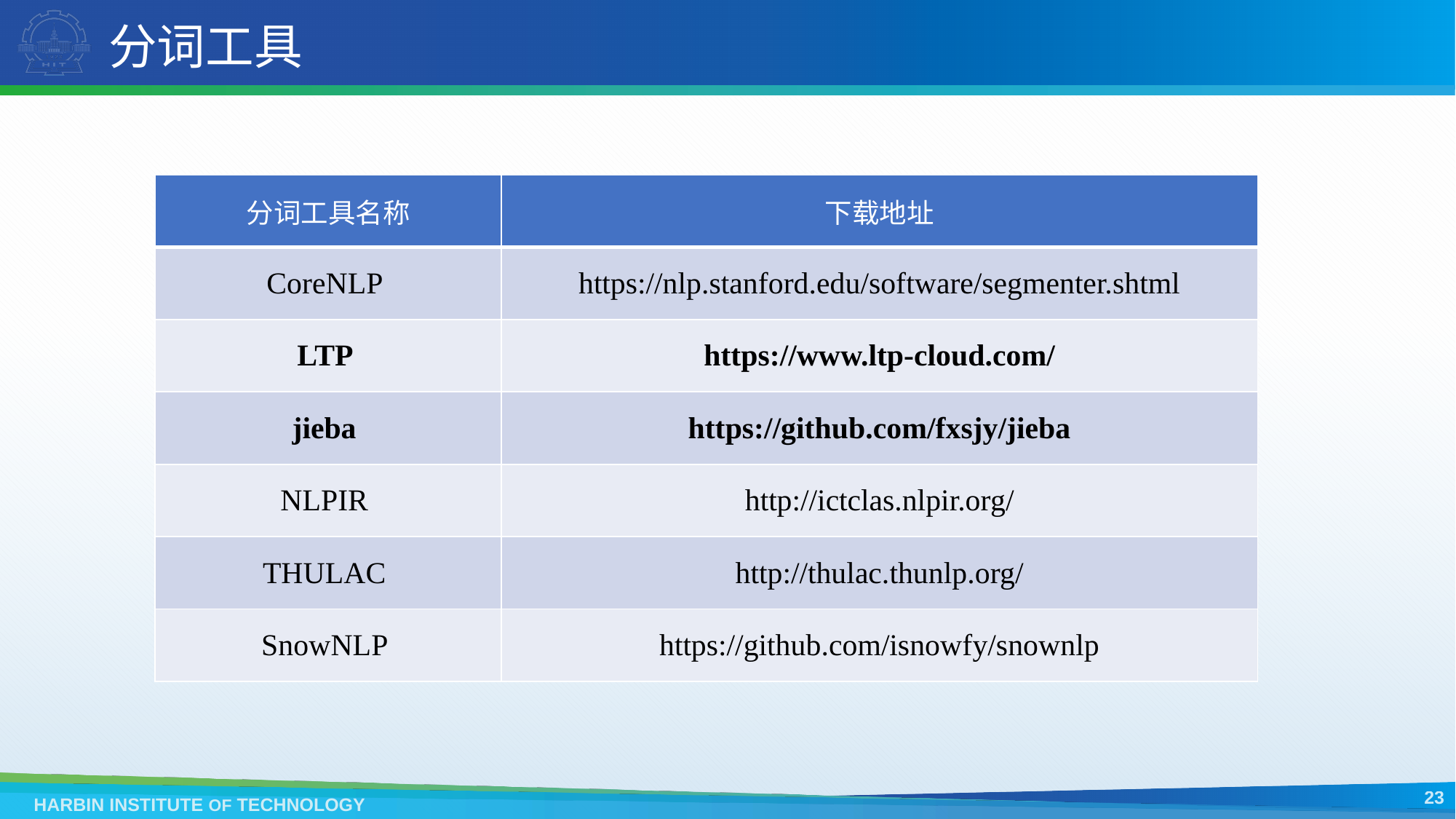

# 分词工具
| 分词工具名称 | 下载地址 |
| --- | --- |
| CoreNLP | https://nlp.stanford.edu/software/segmenter.shtml |
| LTP | https://www.ltp-cloud.com/ |
| jieba | https://github.com/fxsjy/jieba |
| NLPIR | http://ictclas.nlpir.org/ |
| THULAC | http://thulac.thunlp.org/ |
| SnowNLP | https://github.com/isnowfy/snownlp |
23
HARBIN INSTITUTE OF TECHNOLOGY